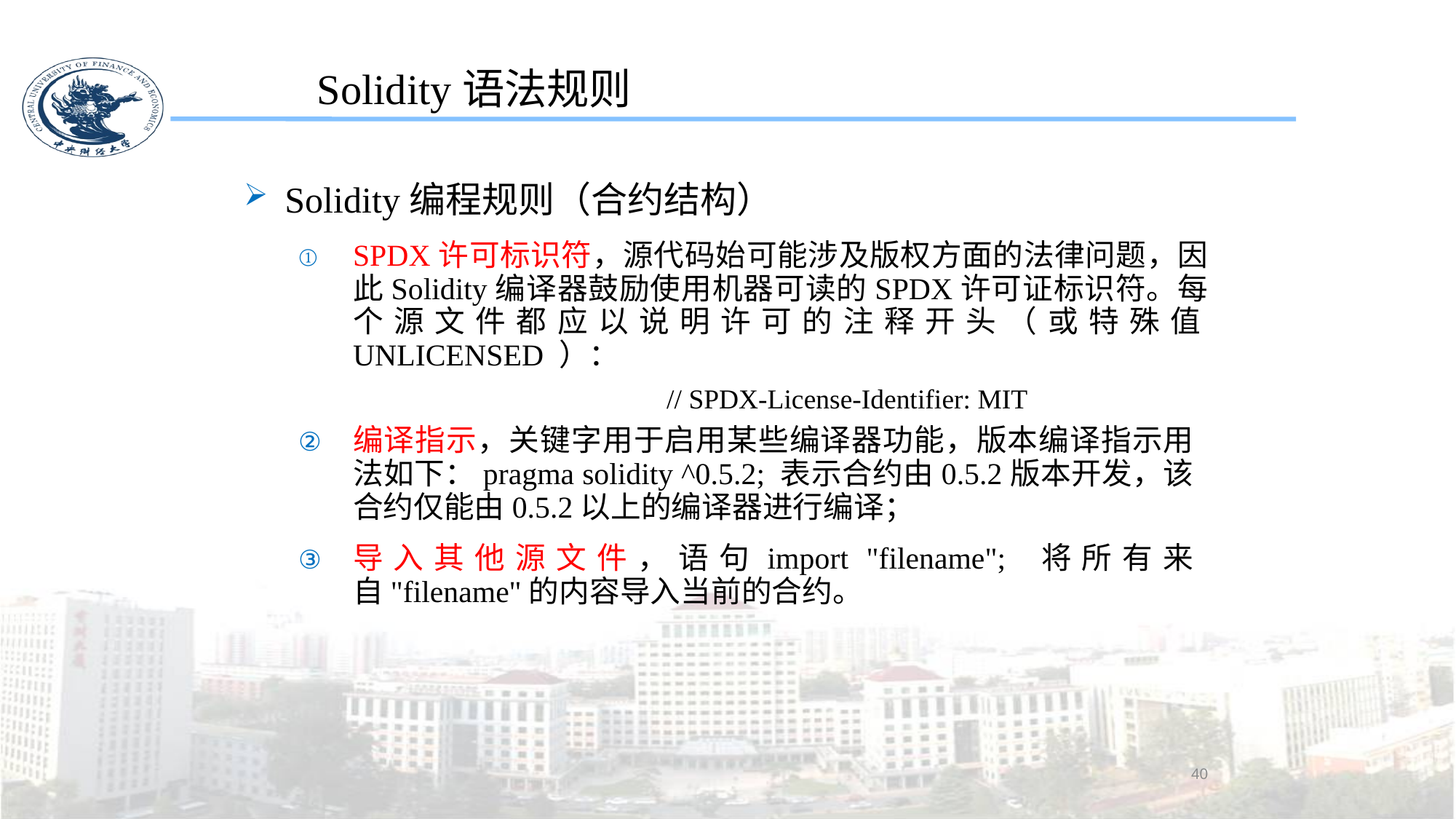

Solidity语法规则
Solidity编程规则（合约结构）
SPDX许可标识符，源代码始可能涉及版权方面的法律问题，因此Solidity编译器鼓励使用机器可读的SPDX许可证标识符。每个源文件都应以说明许可的注释开头（或特殊值UNLICENSED ）：
				// SPDX-License-Identifier: MIT
编译指示，关键字用于启用某些编译器功能，版本编译指示用法如下：pragma solidity ^0.5.2; 表示合约由0.5.2版本开发，该合约仅能由0.5.2以上的编译器进行编译；
导入其他源文件，语句import "filename"; 将所有来自"filename"的内容导入当前的合约。
40